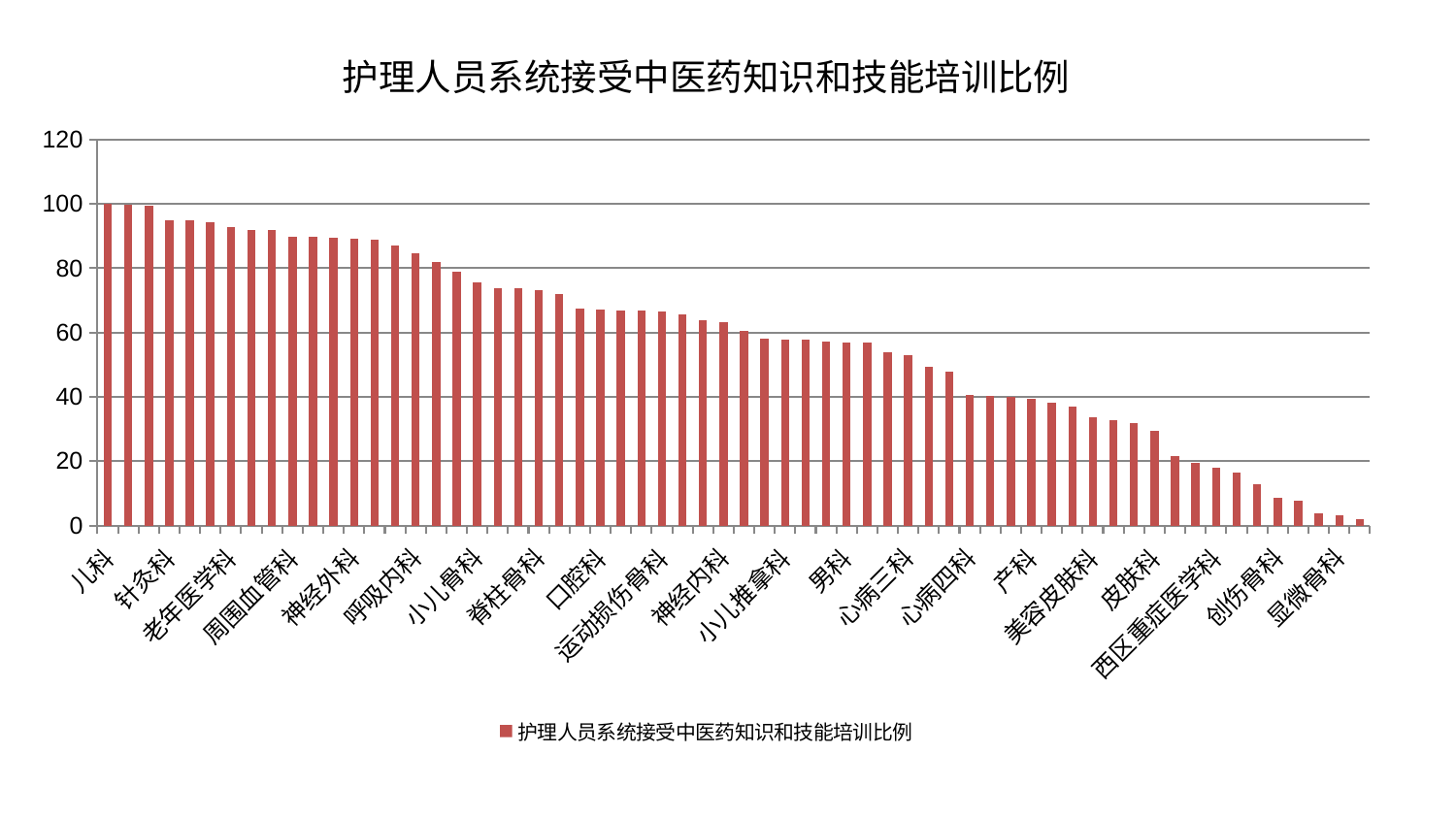

### Chart: 护理人员系统接受中医药知识和技能培训比例

| Category | 护理人员系统接受中医药知识和技能培训比例 |
|---|---|
| 儿科 | 100.0 |
| 东区重症医学科 | 99.76168827579728 |
| 耳鼻喉科 | 99.51291516777727 |
| 针灸科 | 95.00913081824736 |
| 肾脏内科 | 94.92231932679171 |
| 胸外科 | 94.26217499751958 |
| 老年医学科 | 92.9400198489845 |
| 关节骨科 | 92.05355487692931 |
| 心病二科 | 91.83543013669505 |
| 周围血管科 | 89.87400576546025 |
| 肝胆外科 | 89.85029336214332 |
| 心病一科 | 89.47564944954712 |
| 神经外科 | 89.07655683438072 |
| 重症医学科 | 88.91738356096599 |
| 妇科 | 86.98491300467185 |
| 呼吸内科 | 84.78584511458656 |
| 骨科 | 81.90887019476374 |
| 肝病科 | 78.87862205476169 |
| 小儿骨科 | 75.69393695418653 |
| 医院 | 73.82143595558684 |
| 内分泌科 | 73.69725142572123 |
| 脊柱骨科 | 73.24535790406175 |
| 血液科 | 71.84637693030493 |
| 治未病中心 | 67.4956339092348 |
| 口腔科 | 67.16018509352462 |
| 乳腺甲状腺外科 | 66.86532778652716 |
| 综合内科 | 66.70399146314551 |
| 运动损伤骨科 | 66.52903847304833 |
| 风湿病科 | 65.68664335497142 |
| 普通外科 | 63.96269135020611 |
| 神经内科 | 63.33134723553536 |
| 心血管内科 | 60.49358105222805 |
| 泌尿外科 | 58.021660474050044 |
| 小儿推拿科 | 57.84755878116255 |
| 眼科 | 57.73419896081971 |
| 肿瘤内科 | 57.18748786265576 |
| 男科 | 56.864228885171805 |
| 肛肠科 | 56.860921725002065 |
| 肾病科 | 53.863692546963534 |
| 心病三科 | 52.94384707834724 |
| 脑病三科 | 49.44372276892405 |
| 身心医学科 | 47.98837136400864 |
| 心病四科 | 40.73559067973867 |
| 康复科 | 40.29689485307283 |
| 微创骨科 | 39.9309524341433 |
| 产科 | 39.50780893282248 |
| 脑病二科 | 38.10762142068229 |
| 妇科妇二科合并 | 37.11582523036004 |
| 美容皮肤科 | 33.61331890390191 |
| 脾胃科消化科合并 | 32.86933513713079 |
| 中医外治中心 | 31.724000992960022 |
| 皮肤科 | 29.472823863209126 |
| 中医经典科 | 21.695953787366346 |
| 脑病一科 | 19.593283080851958 |
| 西区重症医学科 | 17.978286773861242 |
| 妇二科 | 16.412437100867663 |
| 推拿科 | 12.888360623525136 |
| 创伤骨科 | 8.544234239943727 |
| 消化内科 | 7.773789119373591 |
| 东区肾病科 | 3.691242367638162 |
| 显微骨科 | 3.0826342213952014 |
| 脾胃病科 | 2.098713035443049 |
168